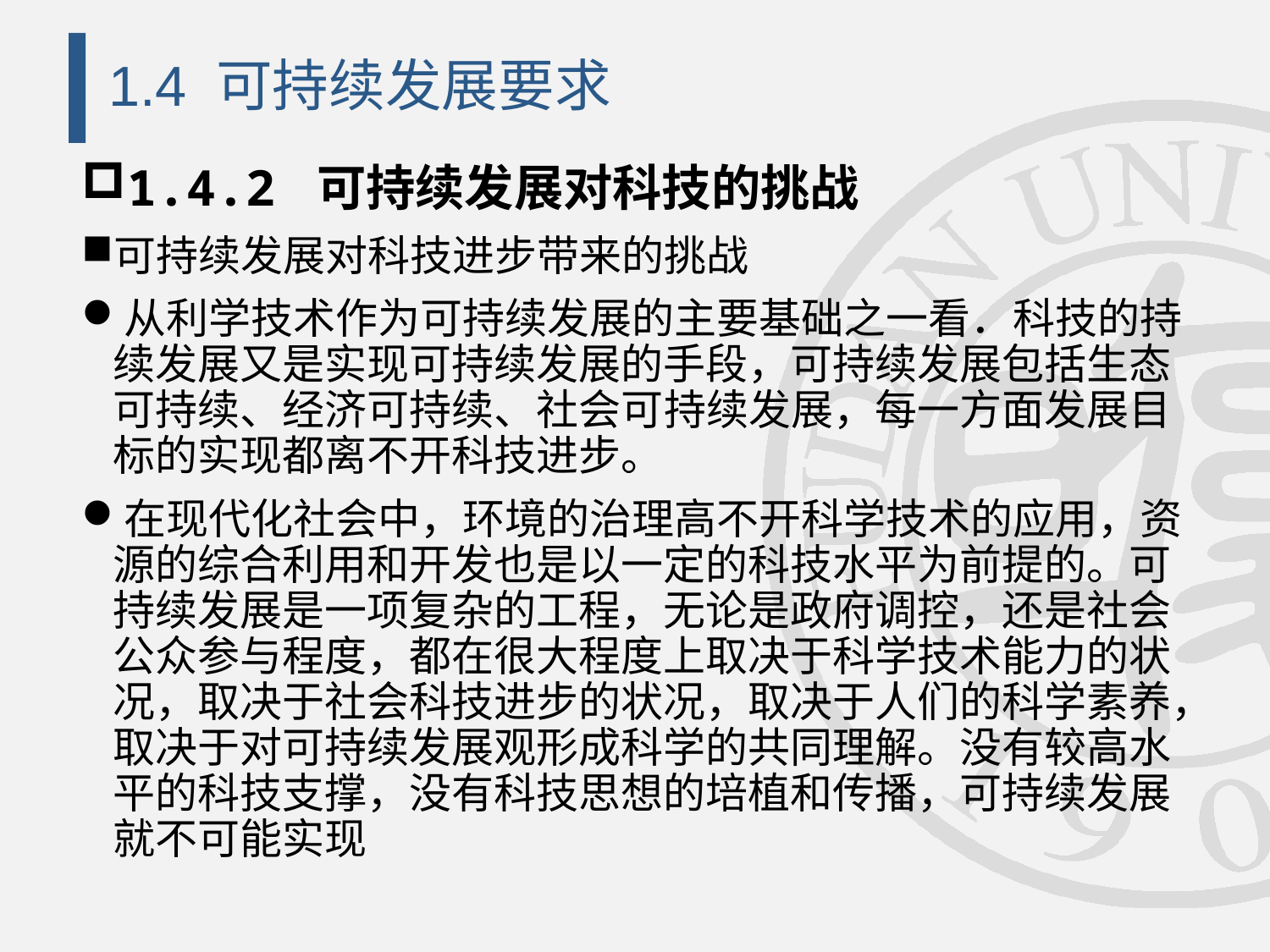

# 1.4 可持续发展要求
1.4.2 可持续发展对科技的挑战
可持续发展对科技进步带来的挑战
从利学技术作为可持续发展的主要基础之一看．科技的持续发展又是实现可持续发展的手段，可持续发展包括生态可持续、经济可持续、社会可持续发展，每一方面发展目标的实现都离不开科技进步。
在现代化社会中，环境的治理高不开科学技术的应用，资源的综合利用和开发也是以一定的科技水平为前提的。可持续发展是一项复杂的工程，无论是政府调控，还是社会公众参与程度，都在很大程度上取决于科学技术能力的状况，取决于社会科技进步的状况，取决于人们的科学素养，取决于对可持续发展观形成科学的共同理解。没有较高水平的科技支撑，没有科技思想的培植和传播，可持续发展就不可能实现